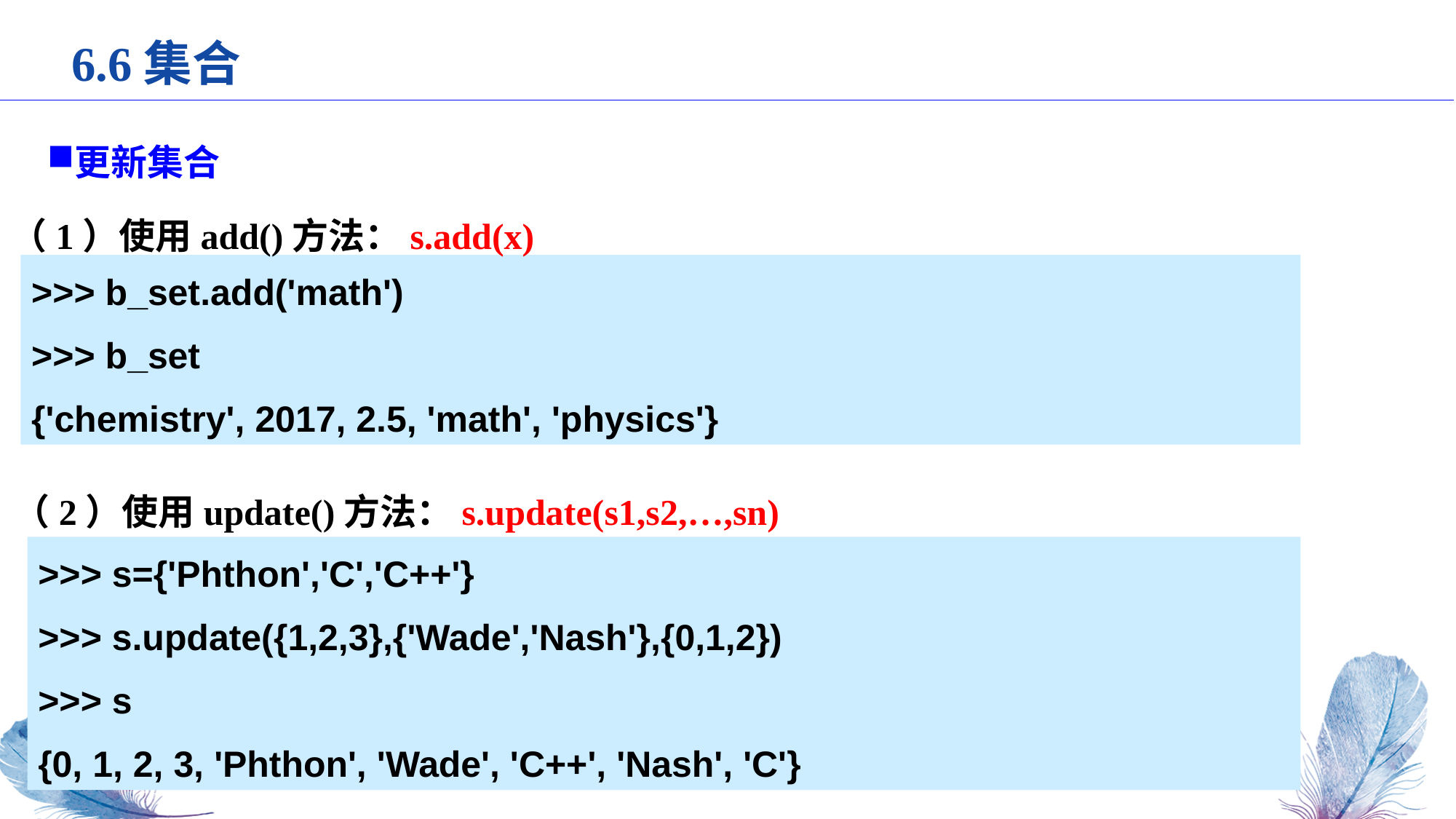

6.6集合
更新集合
（1）使用add()方法：s.add(x)
>>> b_set.add('math')
>>> b_set
{'chemistry', 2017, 2.5, 'math', 'physics'}
（2）使用update()方法：s.update(s1,s2,…,sn)
>>> s={'Phthon','C','C++'}
>>> s.update({1,2,3},{'Wade','Nash'},{0,1,2})
>>> s
{0, 1, 2, 3, 'Phthon', 'Wade', 'C++', 'Nash', 'C'}